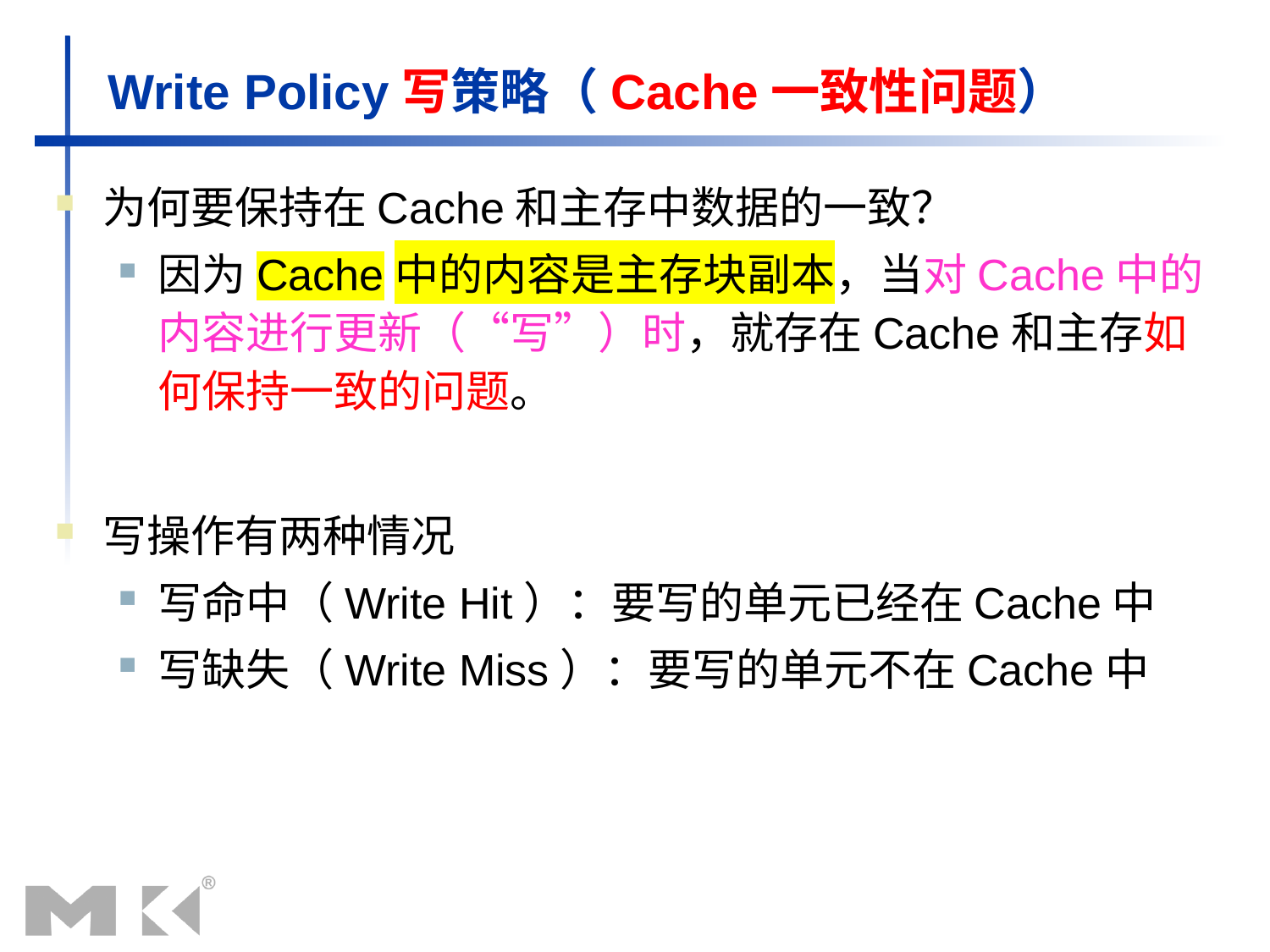

# Write Policy写策略（Cache一致性问题）
为何要保持在Cache和主存中数据的一致？
因为Cache中的内容是主存块副本，当对Cache中的内容进行更新（“写”）时，就存在Cache和主存如何保持一致的问题。

写操作有两种情况
写命中（Write Hit）：要写的单元已经在Cache中
写缺失（Write Miss）：要写的单元不在Cache中